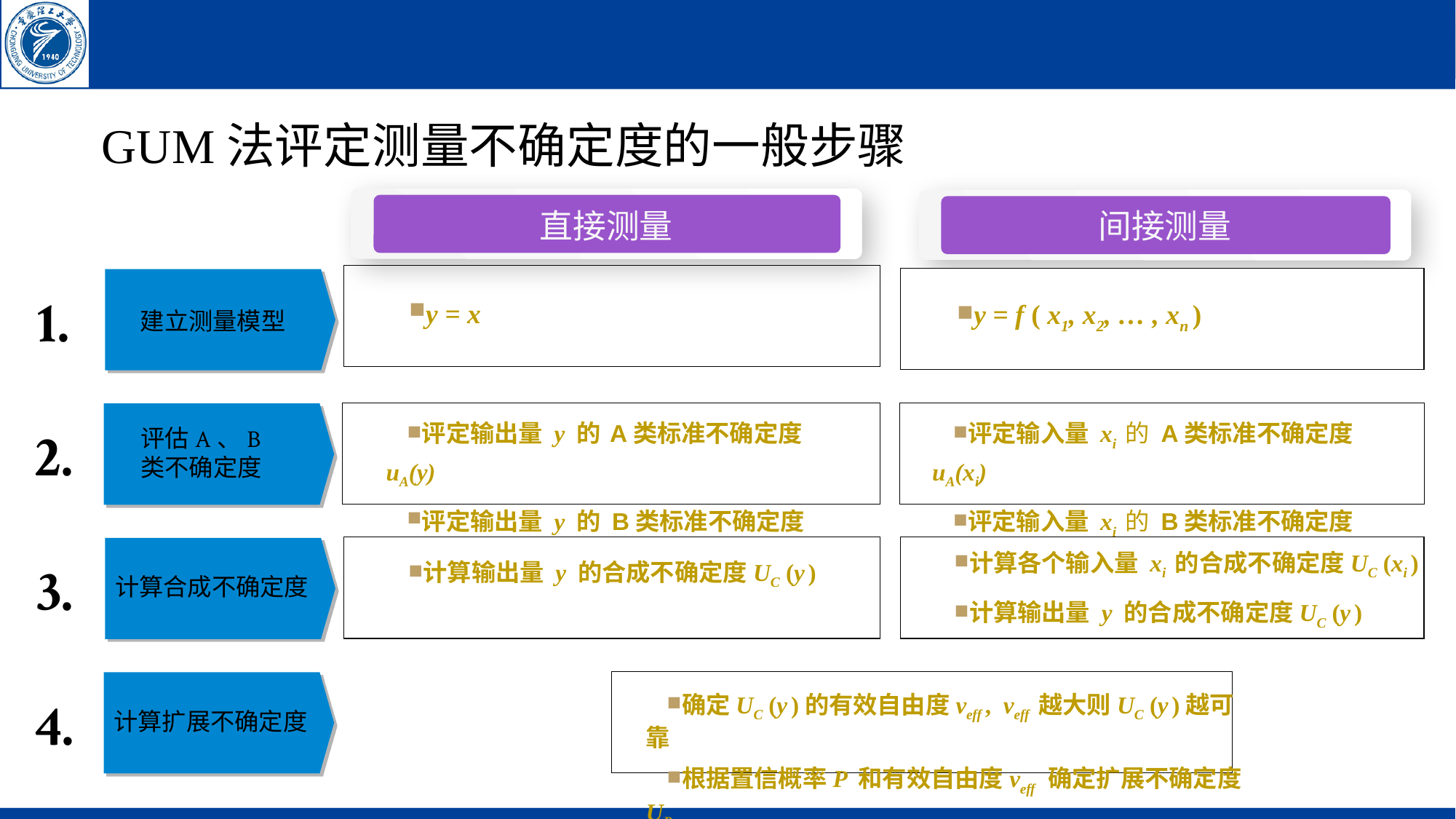

GUM法评定测量不确定度的一般步骤

直接测量

间接测量

1.
y = x
y = f ( x1, x2, … , xn )
建立测量模型

2.
评定输出量 y 的 A类标准不确定度 uA(y)
评定输出量 y 的 B类标准不确定度 uB(y)
评定输入量 xi 的 A类标准不确定度 uA(xi)
评定输入量 xi 的 B类标准不确定度 uB(xi)
评估A、B
类不确定度

计算各个输入量 xi 的合成不确定度UC (xi )
计算输出量 y 的合成不确定度UC (y )
3.
计算输出量 y 的合成不确定度UC (y )
计算合成不确定度

4.
确定UC (y )的有效自由度veff ,  veff 越大则UC (y )越可靠
根据置信概率P 和有效自由度veff  确定扩展不确定度UP
计算扩展不确定度